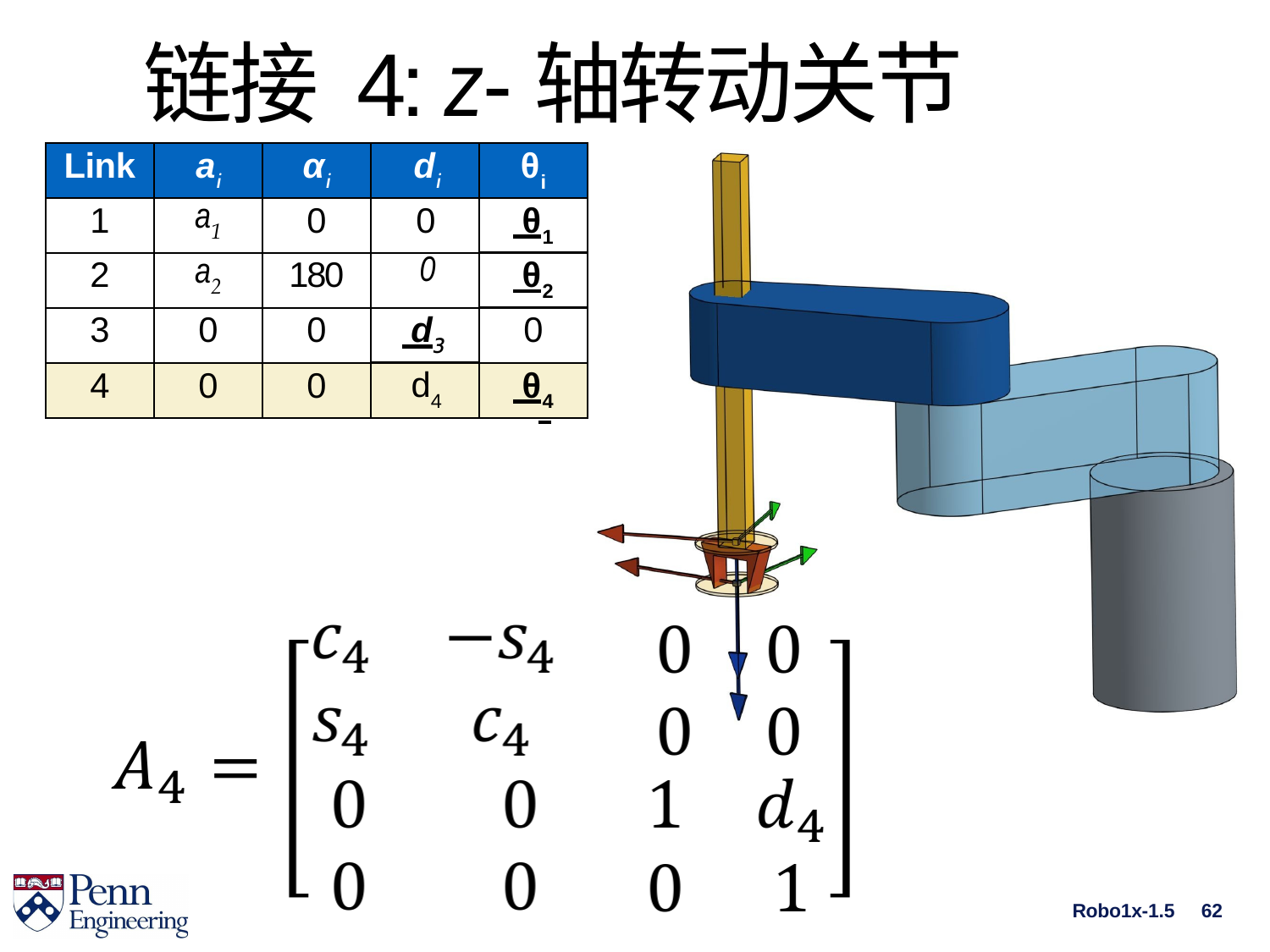

# 链接 4: z-轴转动关节
| Link | ai | αi | di | θi |
| --- | --- | --- | --- | --- |
| 1 | a1 | 0 | 0 | θ1 |
| 2 | a2 | 180 | 0 | θ2 |
| 3 | 0 | 0 | d3 | 0 |
| 4 | 0 | 0 | d4 | θ4 |

Robo1x-1.5
62